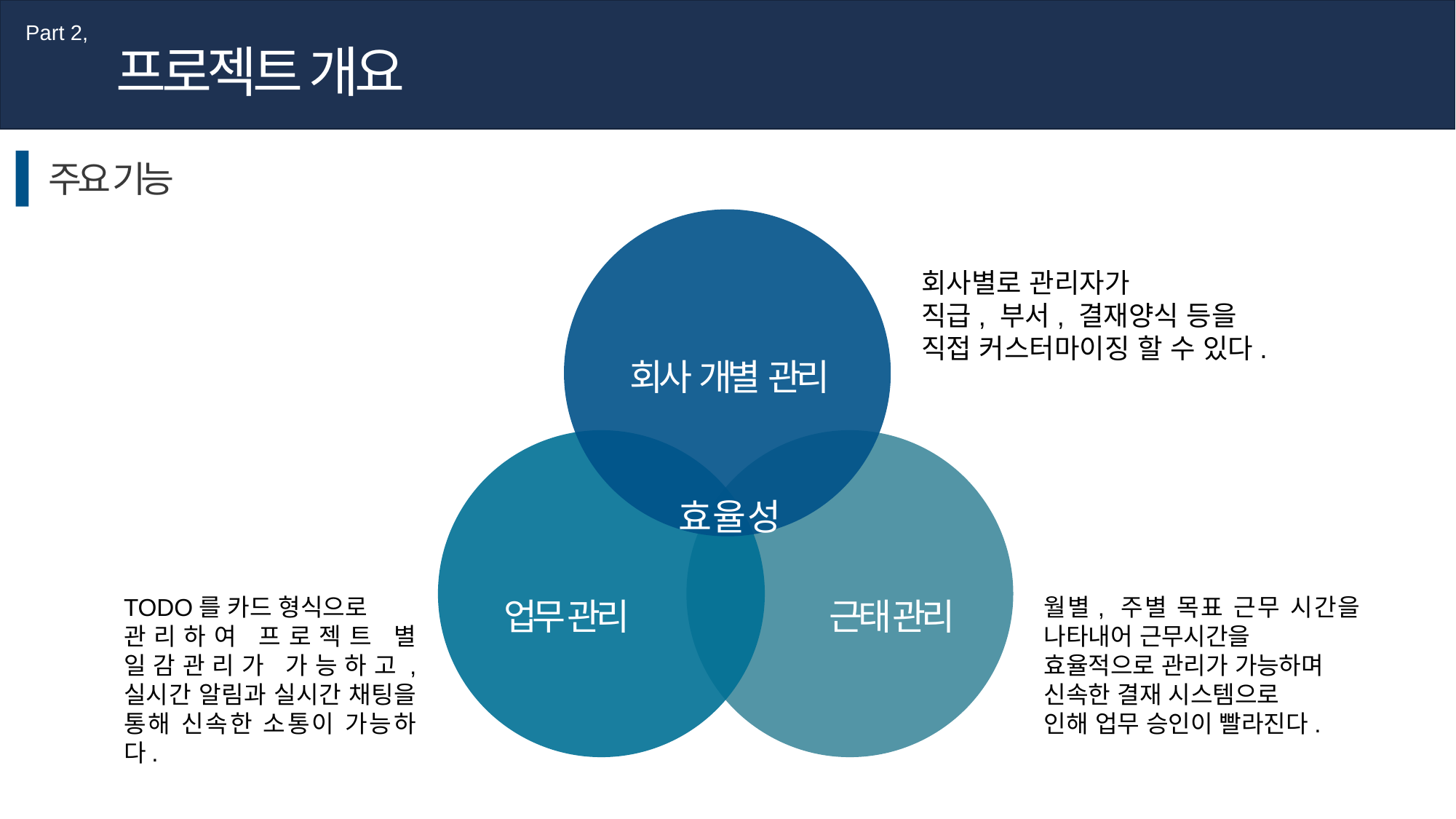

Part 2,
프로젝트 개요

주요 기능

회사별로 관리자가
직급, 부서, 결재양식 등을
직접 커스터마이징 할 수 있다.
회사  개별  관리

효 율 성
월별, 주별 목표 근무 시간을 나타내어 근무시간을
효율적으로 관리가 가능하며
신속한 결재 시스템으로
인해 업무 승인이 빨라진다.
TODO를 카드 형식으로
관리하여 프로젝트 별 일감관리가 가능하고, 실시간 알림과 실시간 채팅을 통해 신속한 소통이 가능하다.
업무 관리
근태 관리